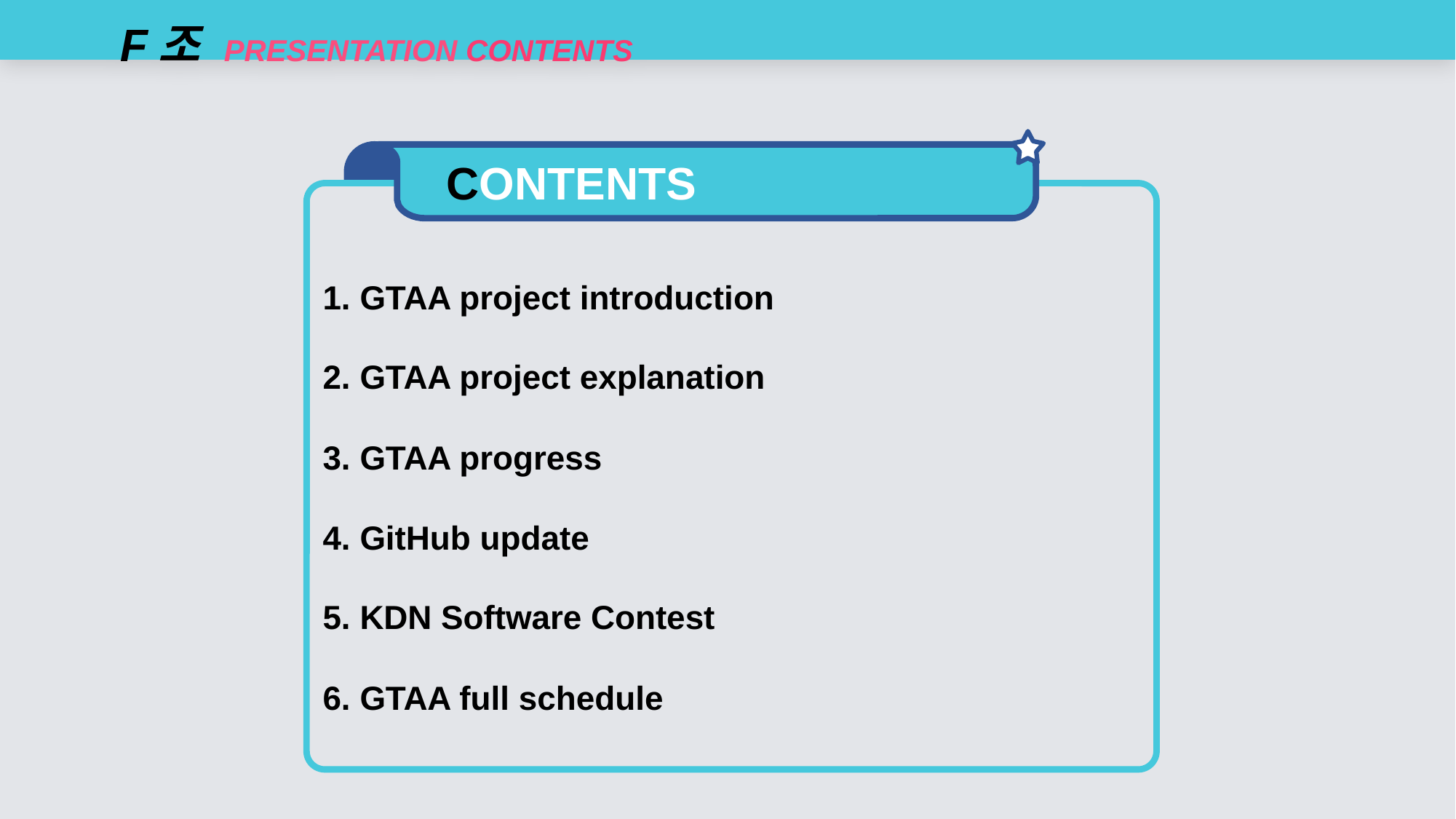

F조 PRESENTATION CONTENTS

CONTENTS
1. GTAA project introduction
2. GTAA project explanation
3. GTAA progress
4. GitHub update
5. KDN Software Contest
6. GTAA full schedule